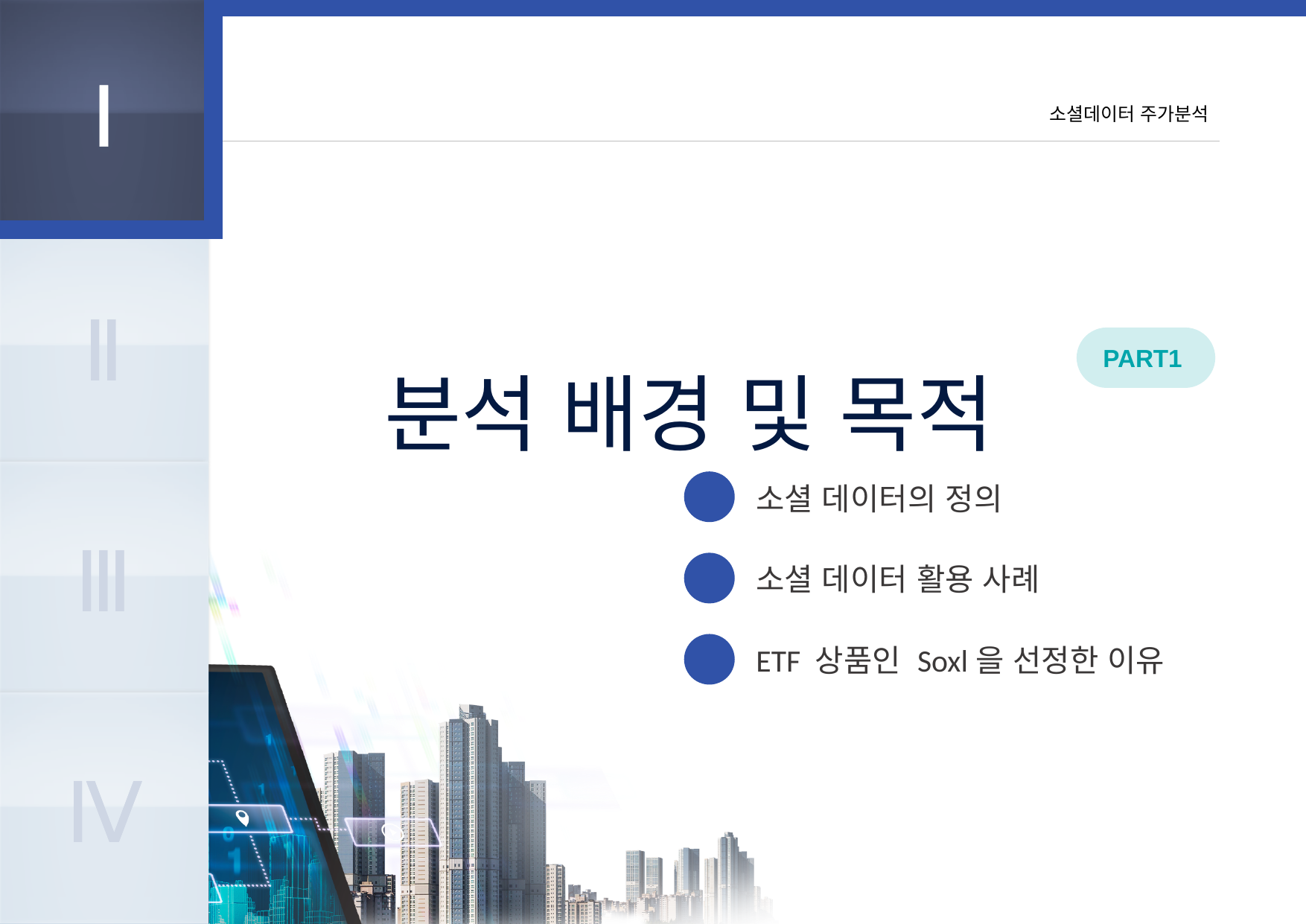

Ⅰ
Ⅱ
Ⅲ
Ⅳ
분석 배경 및 목적
PART1
소셜 데이터의 정의
1
소셜 데이터 활용 사례
2
ETF 상품인 Soxl을 선정한 이유
3